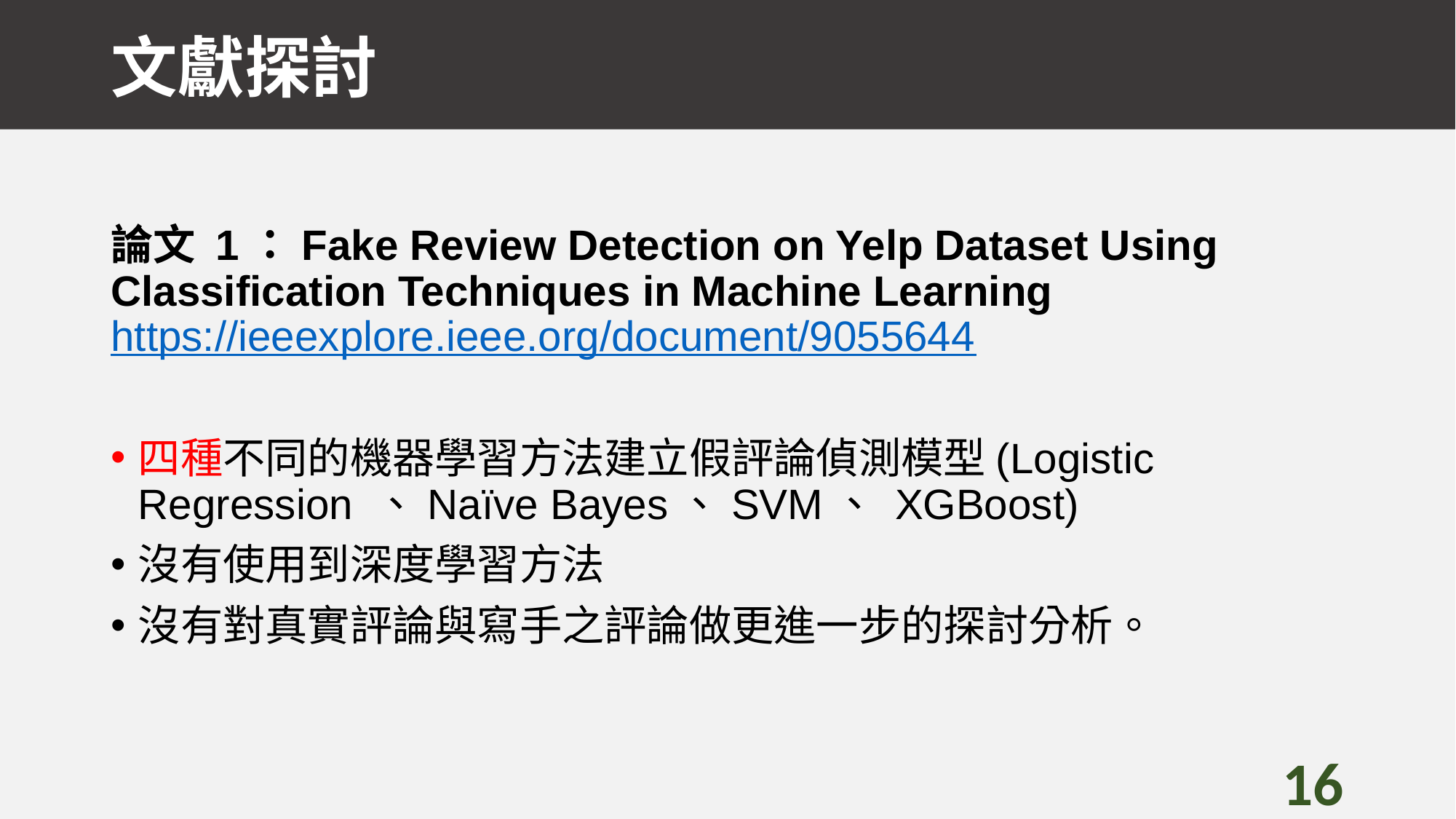

文獻探討
論文 1：Fake Review Detection on Yelp Dataset Using Classification Techniques in Machine Learning https://ieeexplore.ieee.org/document/9055644

四種不同的機器學習方法建立假評論偵測模型(Logistic Regression 、Naïve Bayes、SVM、 XGBoost)
沒有使用到深度學習方法
沒有對真實評論與寫手之評論做更進一步的探討分析。
16